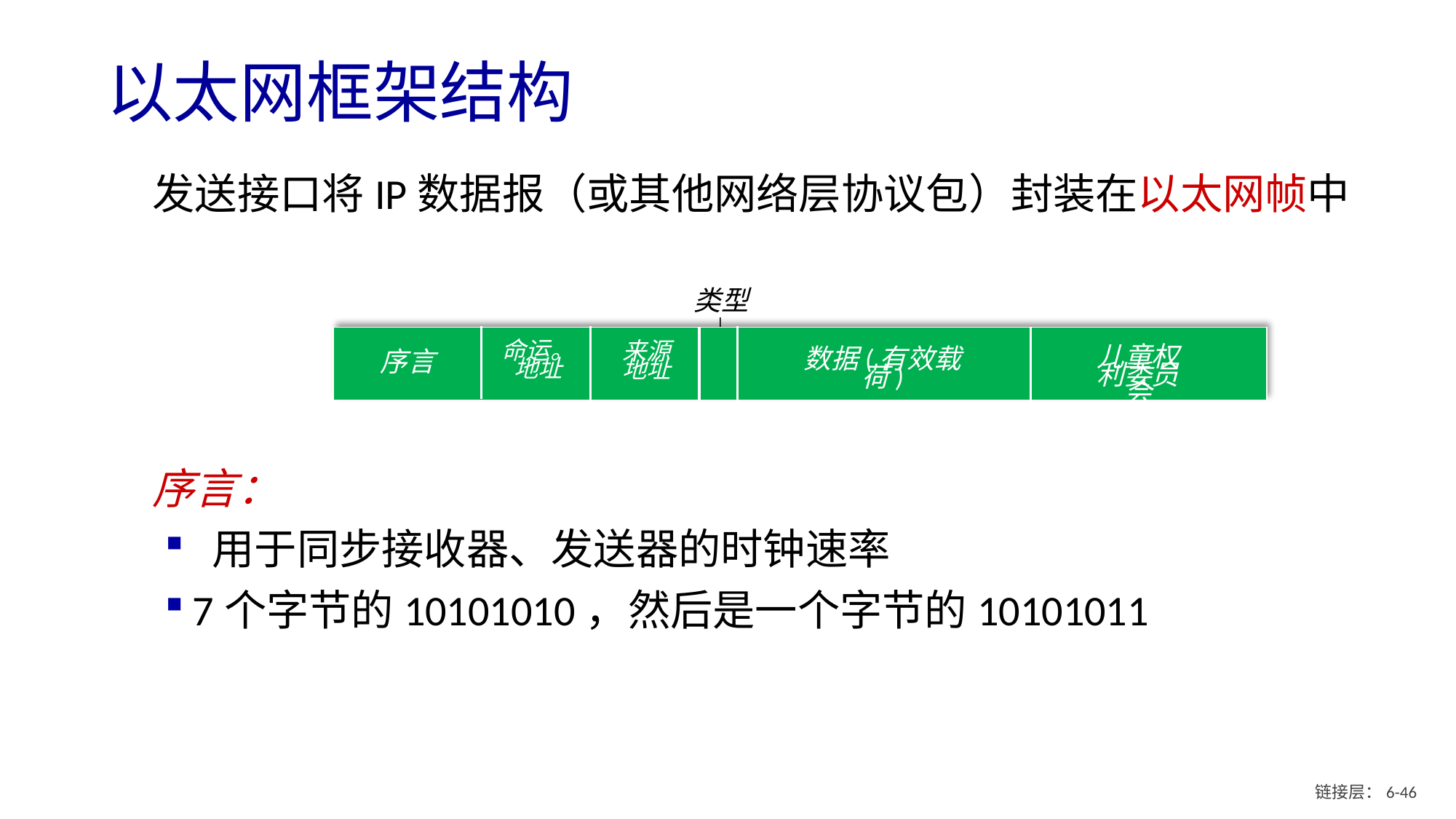

# 以太网框架结构
发送接口将IP数据报（或其他网络层协议包）封装在以太网帧中

类型

命运。
地址
来源
地址
儿童权利委员会
数据(有效载荷)
序言
序言：
 用于同步接收器、发送器的时钟速率
7个字节的10101010，然后是一个字节的10101011
链接层：6-46